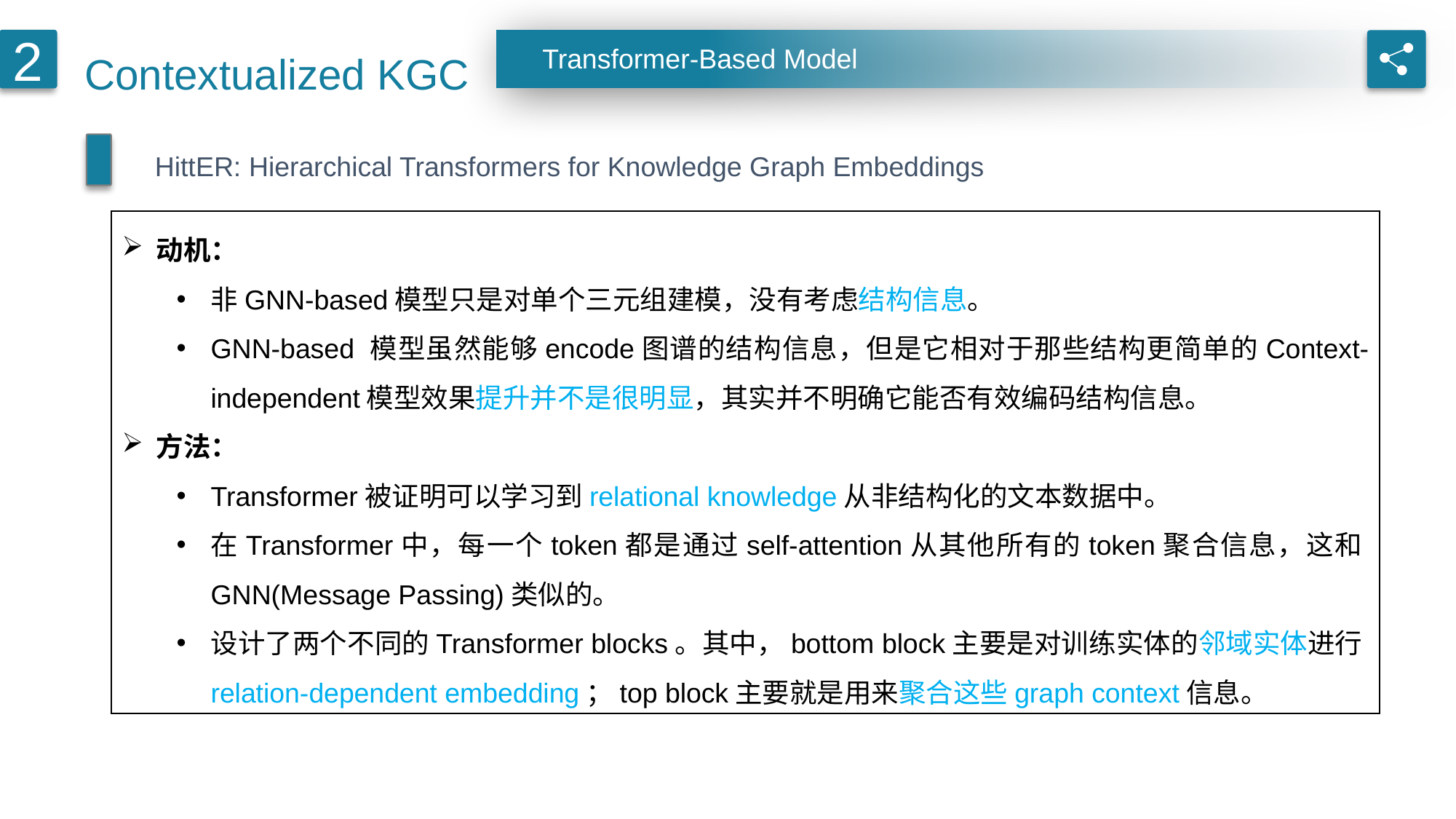

Contextualized KGC
2

Transformer-Based Model

HittER: Hierarchical Transformers for Knowledge Graph Embeddings
动机：
非GNN-based模型只是对单个三元组建模，没有考虑结构信息。
GNN-based 模型虽然能够encode图谱的结构信息，但是它相对于那些结构更简单的Context-independent模型效果提升并不是很明显，其实并不明确它能否有效编码结构信息。
方法：
Transformer被证明可以学习到relational knowledge从非结构化的文本数据中。
在Transformer中，每一个token都是通过self-attention从其他所有的token聚合信息，这和GNN(Message Passing)类似的。
设计了两个不同的Transformer blocks。其中，bottom block主要是对训练实体的邻域实体进行relation-dependent embedding；top block主要就是用来聚合这些graph context信息。